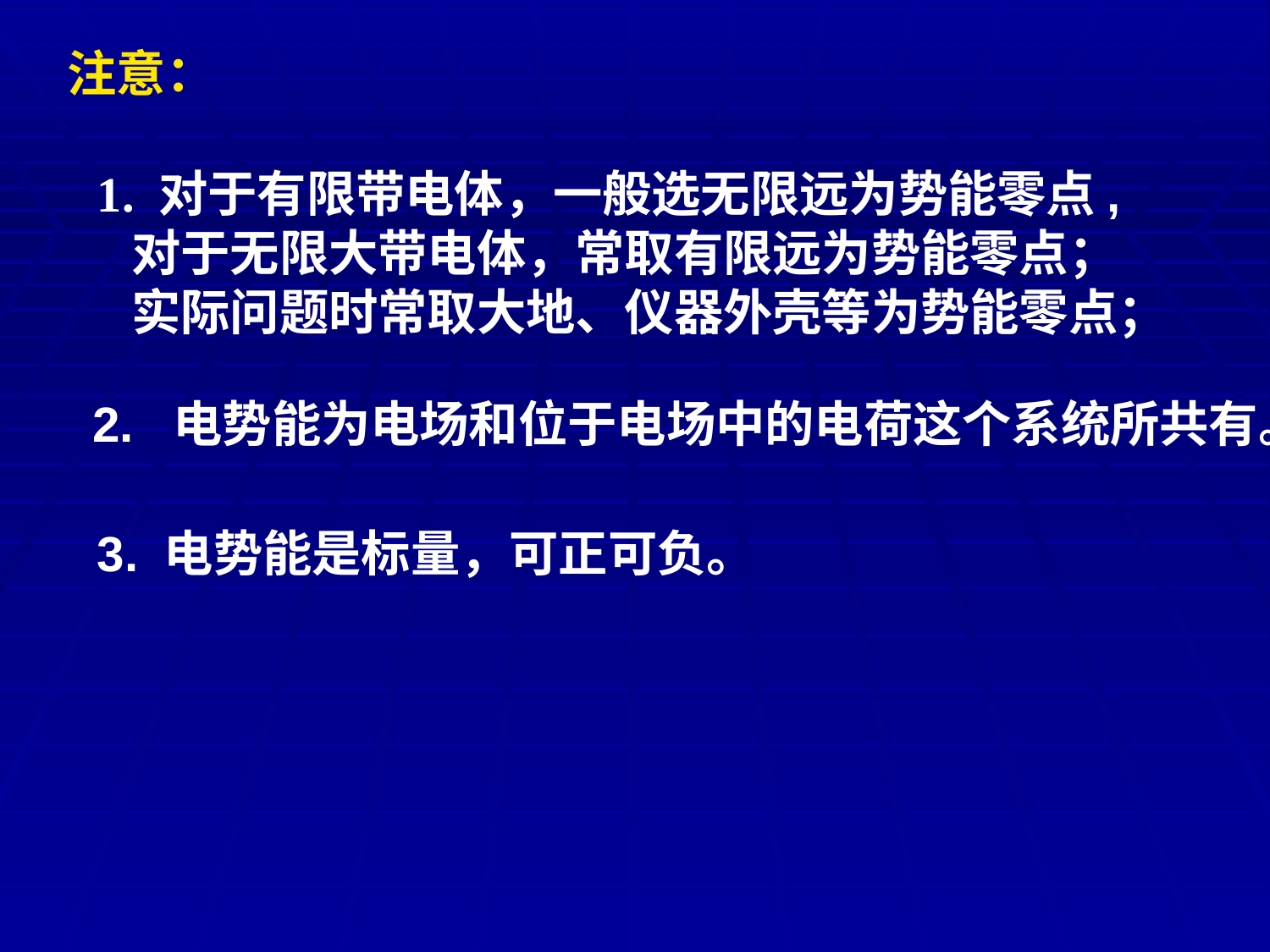

注意：
1. 对于有限带电体，一般选无限远为势能零点,
  对于无限大带电体，常取有限远为势能零点；
  实际问题时常取大地、仪器外壳等为势能零点；
2.  电势能为电场和位于电场中的电荷这个系统所共有。
3. 电势能是标量，可正可负。